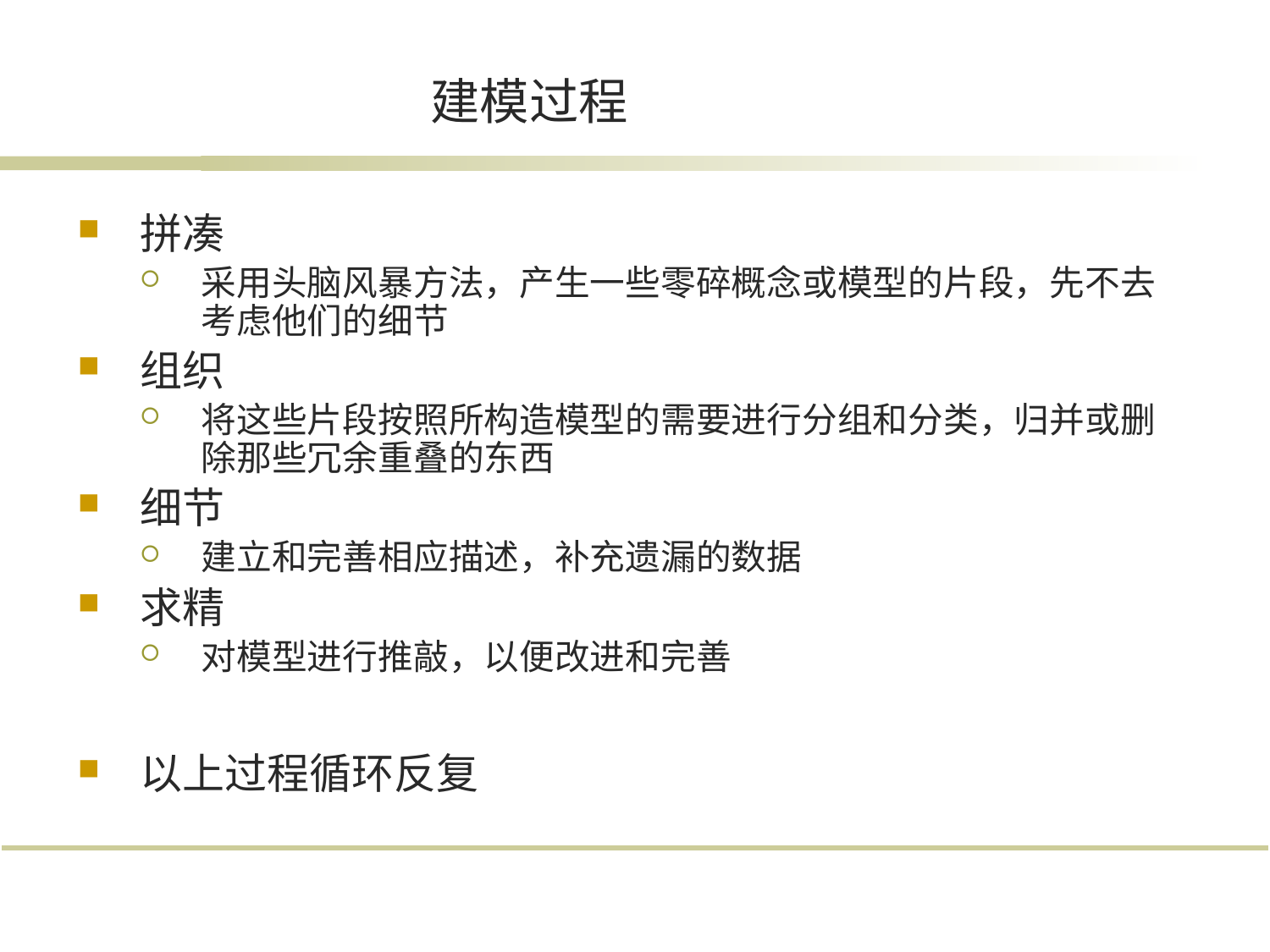

# 建模过程
拼凑
采用头脑风暴方法，产生一些零碎概念或模型的片段，先不去考虑他们的细节
组织
将这些片段按照所构造模型的需要进行分组和分类，归并或删除那些冗余重叠的东西
细节
建立和完善相应描述，补充遗漏的数据
求精
对模型进行推敲，以便改进和完善

以上过程循环反复